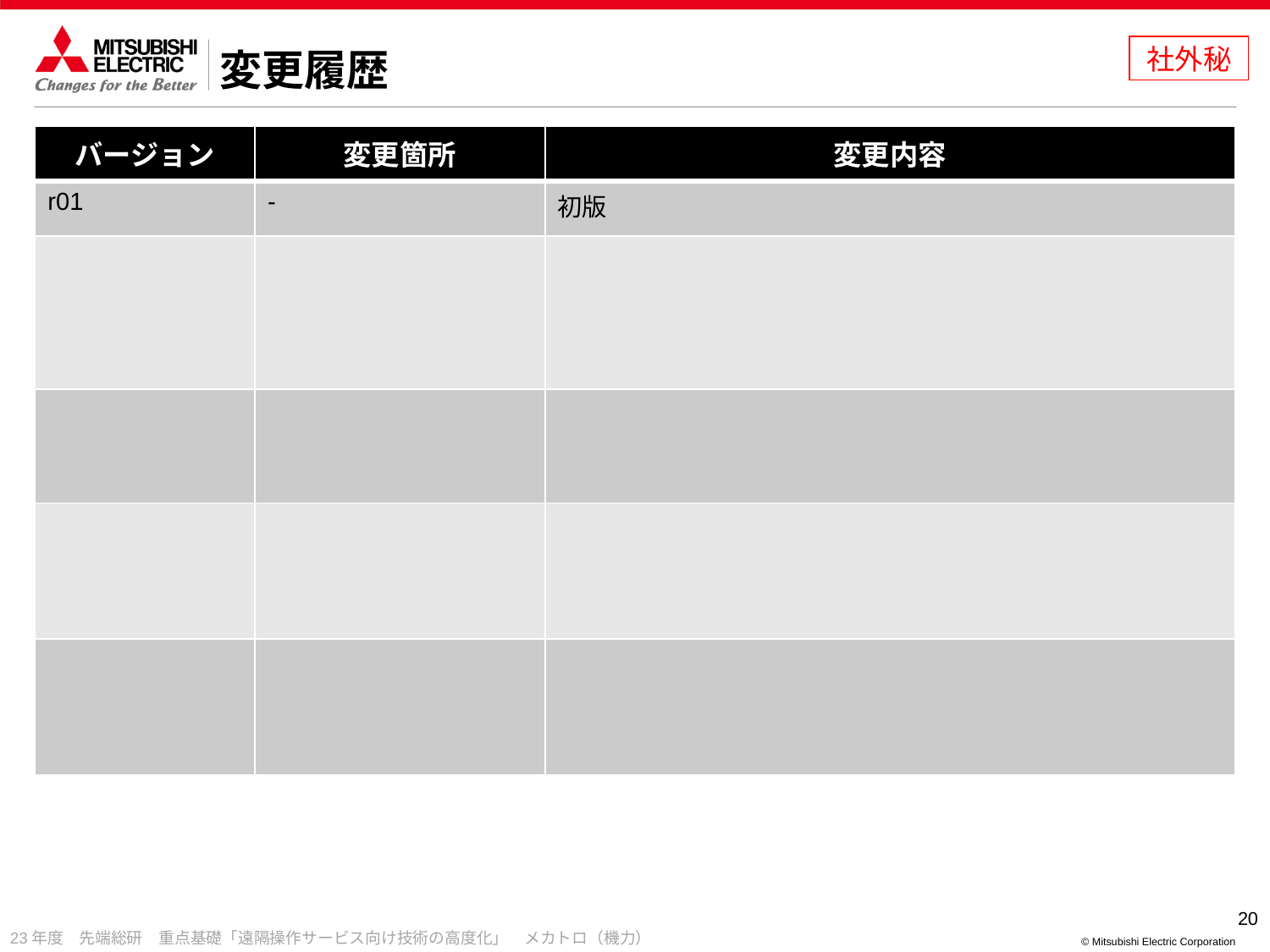

社外秘
# 変更履歴
| バージョン | 変更箇所 | 変更内容 |
| --- | --- | --- |
| r01 | - | 初版 |
|  |  |  |
|  |  |  |
|  |  |  |
|  |  |  |